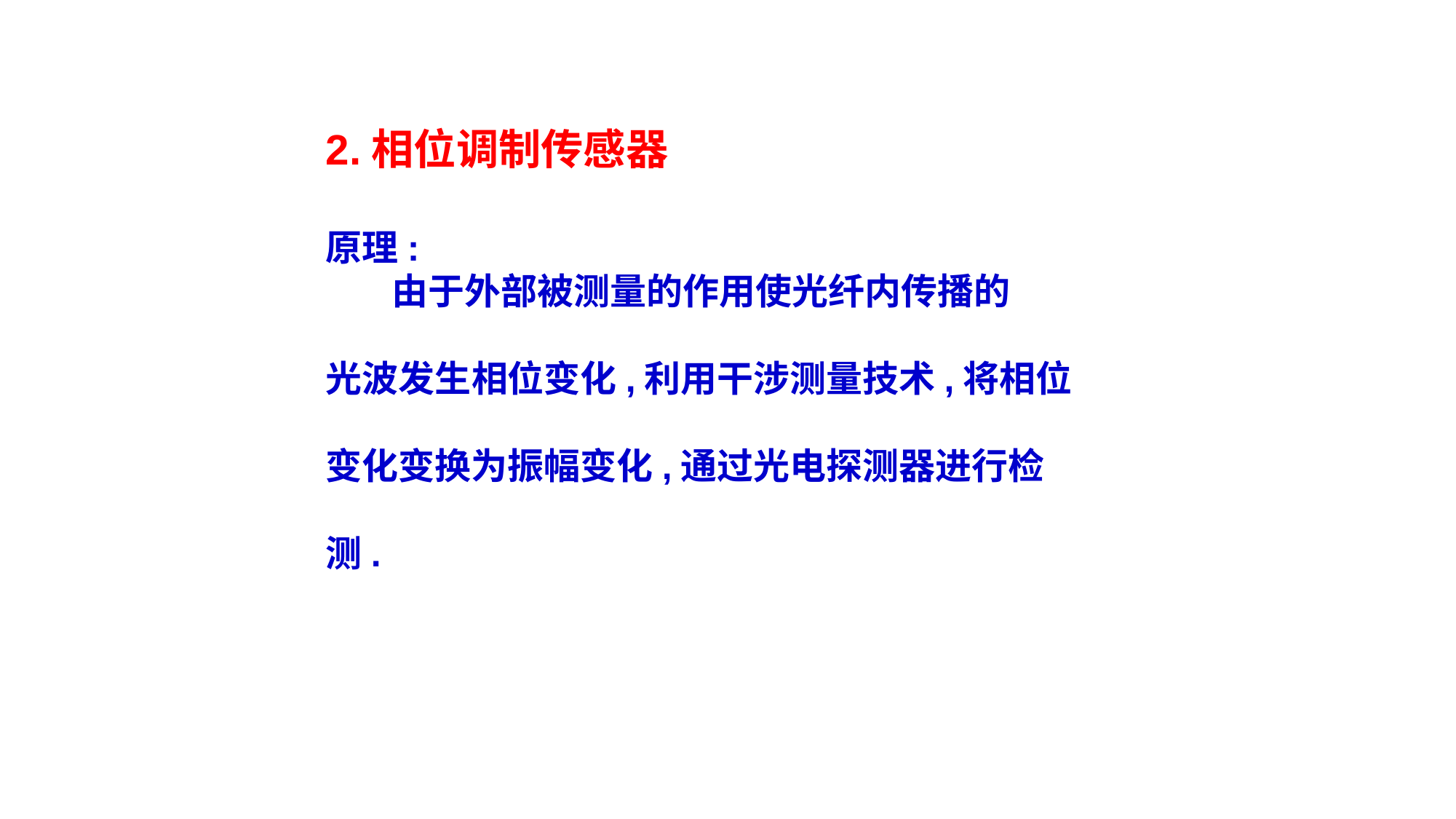

2.相位调制传感器

原理:
       由于外部被测量的作用使光纤内传播的

光波发生相位变化,利用干涉测量技术,将相位

变化变换为振幅变化,通过光电探测器进行检

测.